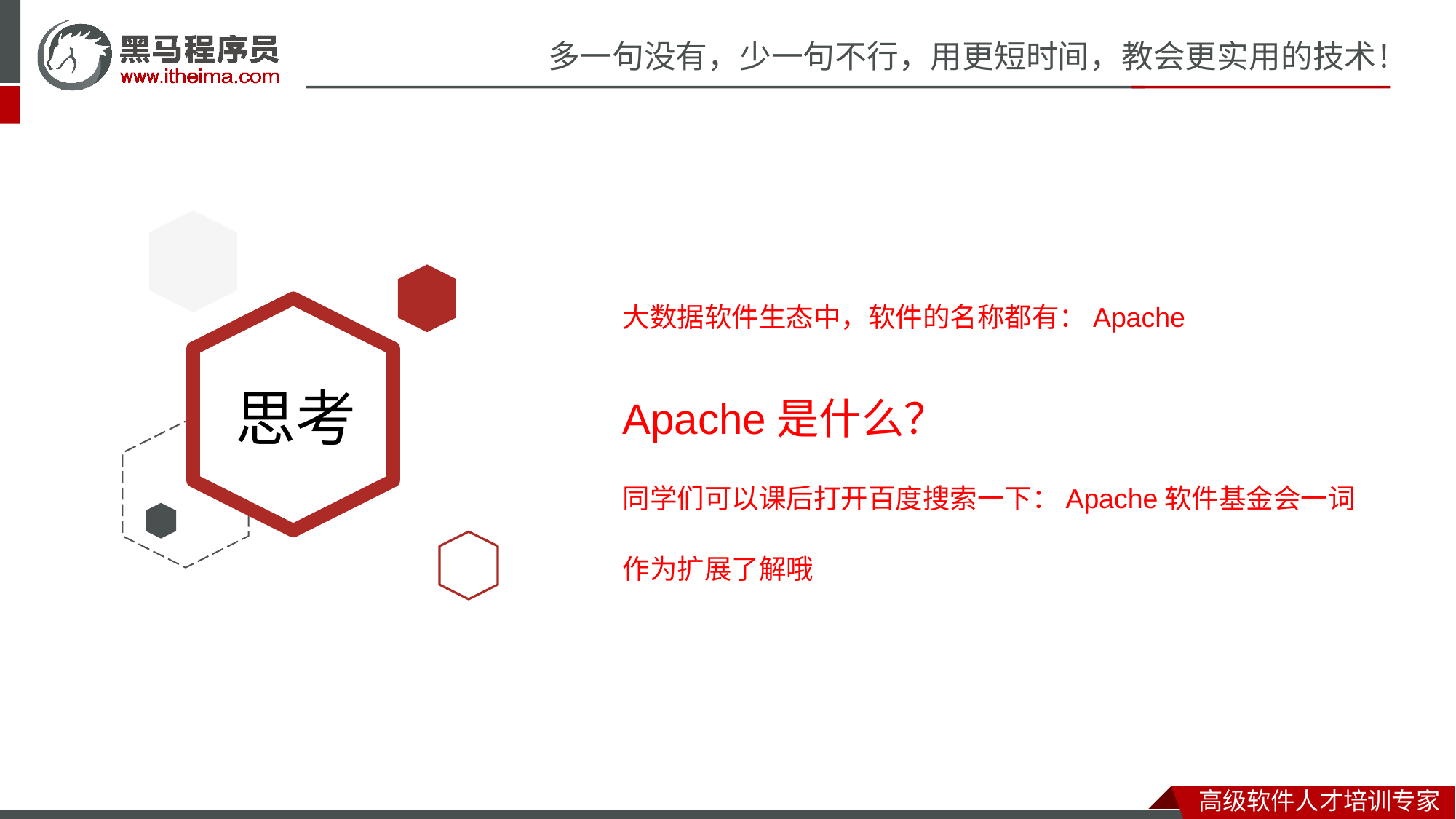

大数据软件生态中，软件的名称都有：Apache
Apache是什么？
同学们可以课后打开百度搜索一下：Apache软件基金会一词
作为扩展了解哦